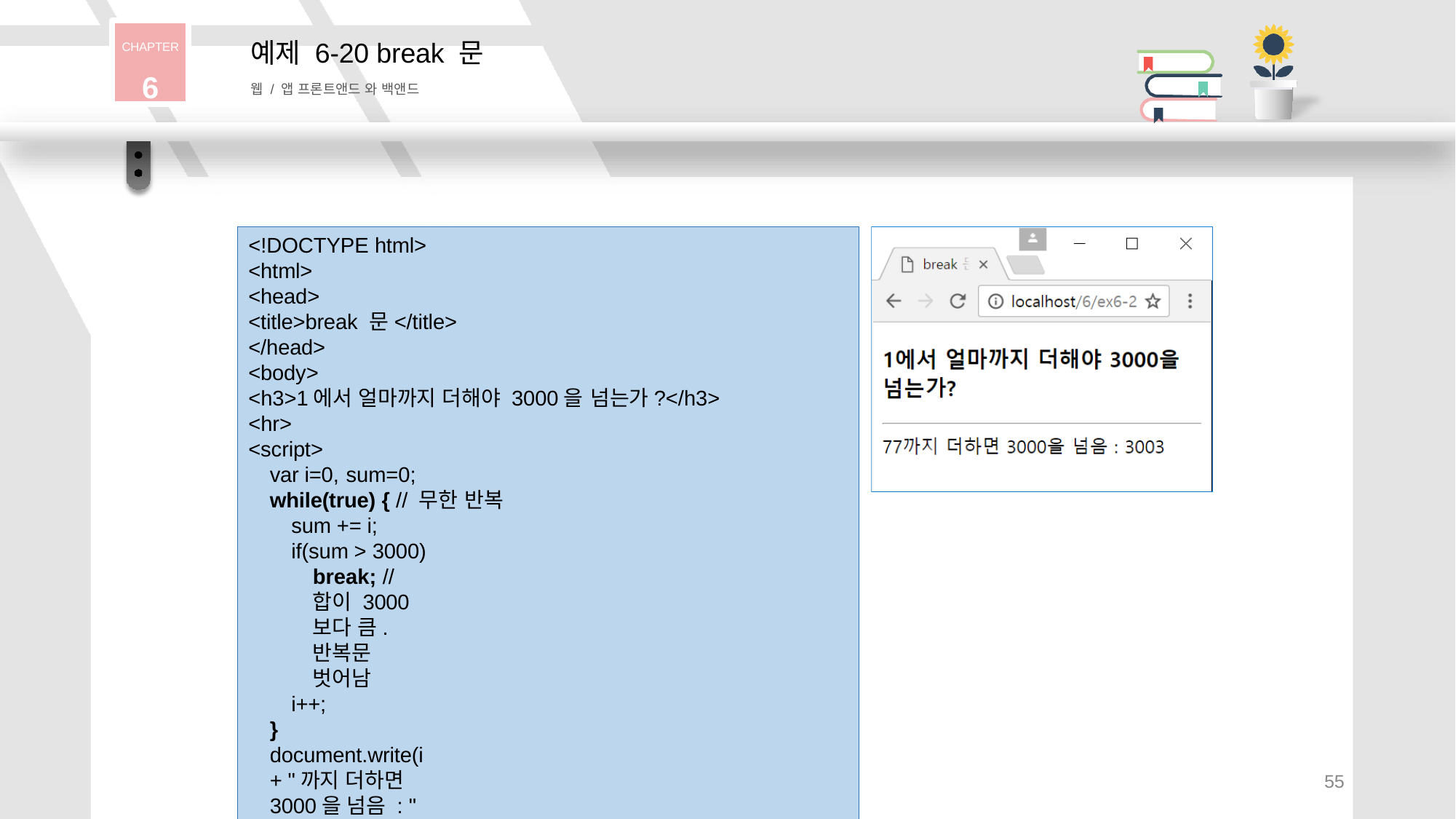

CHAPTER

6

# 예제 6-20 break 문

웹 / 앱 프론트앤드 와 백앤드

<!DOCTYPE html>
<html>
<head>
<title>break 문</title>
</head>
<body>
<h3>1에서 얼마까지 더해야 3000을 넘는가?</h3>
<hr>
<script>
var i=0, sum=0;
while(true) { // 무한 반복
sum += i;  if(sum > 3000)
break; // 합이 3000보다 큼. 반복문 벗어남
i++;
}
document.write(i + "까지 더하면 3000을 넘음 : " + sum);
</script>
</body>
</html>
55